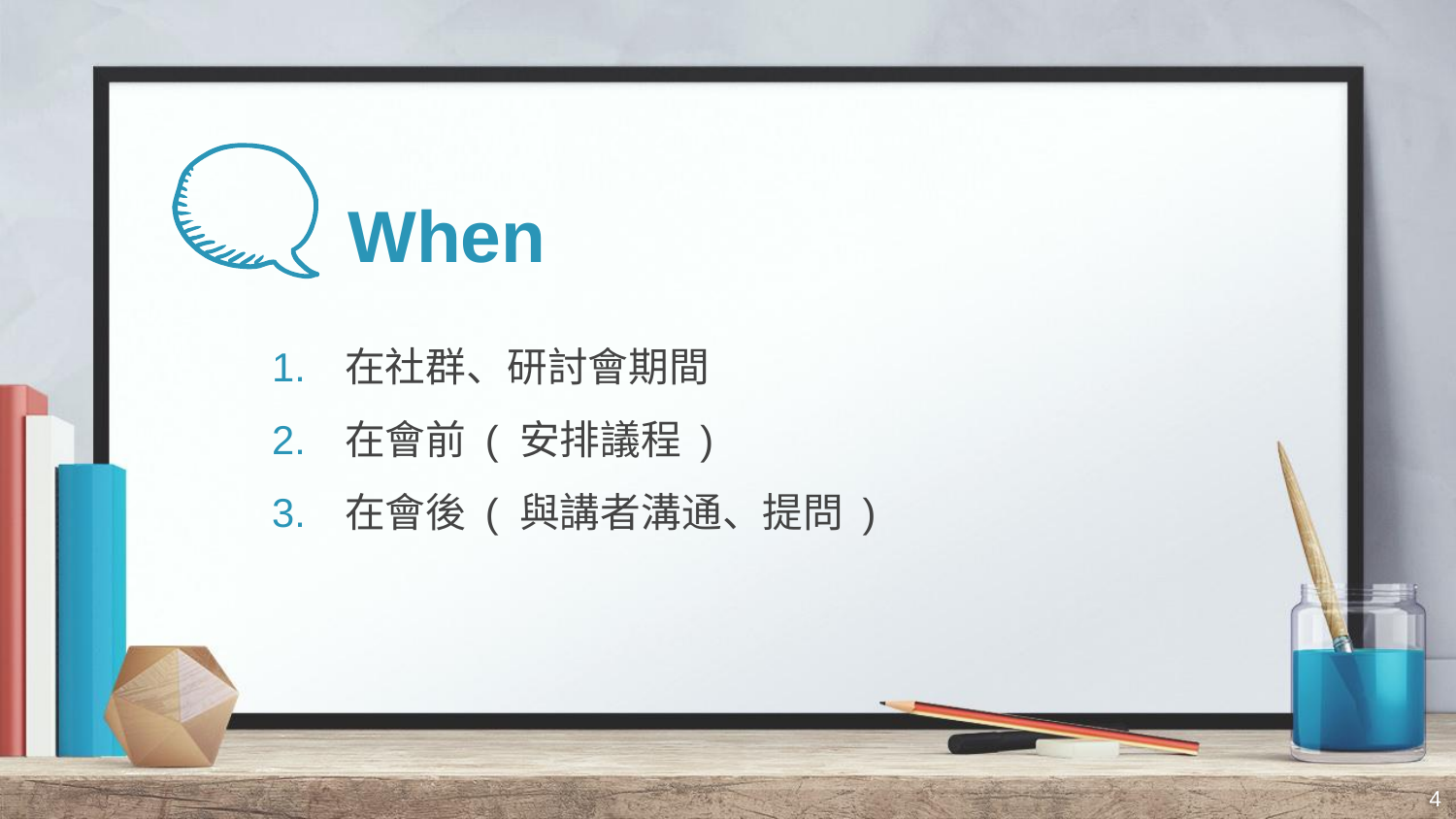

# When
在社群、研討會期間
在會前 ( 安排議程 )
在會後 ( 與講者溝通、提問 )

4